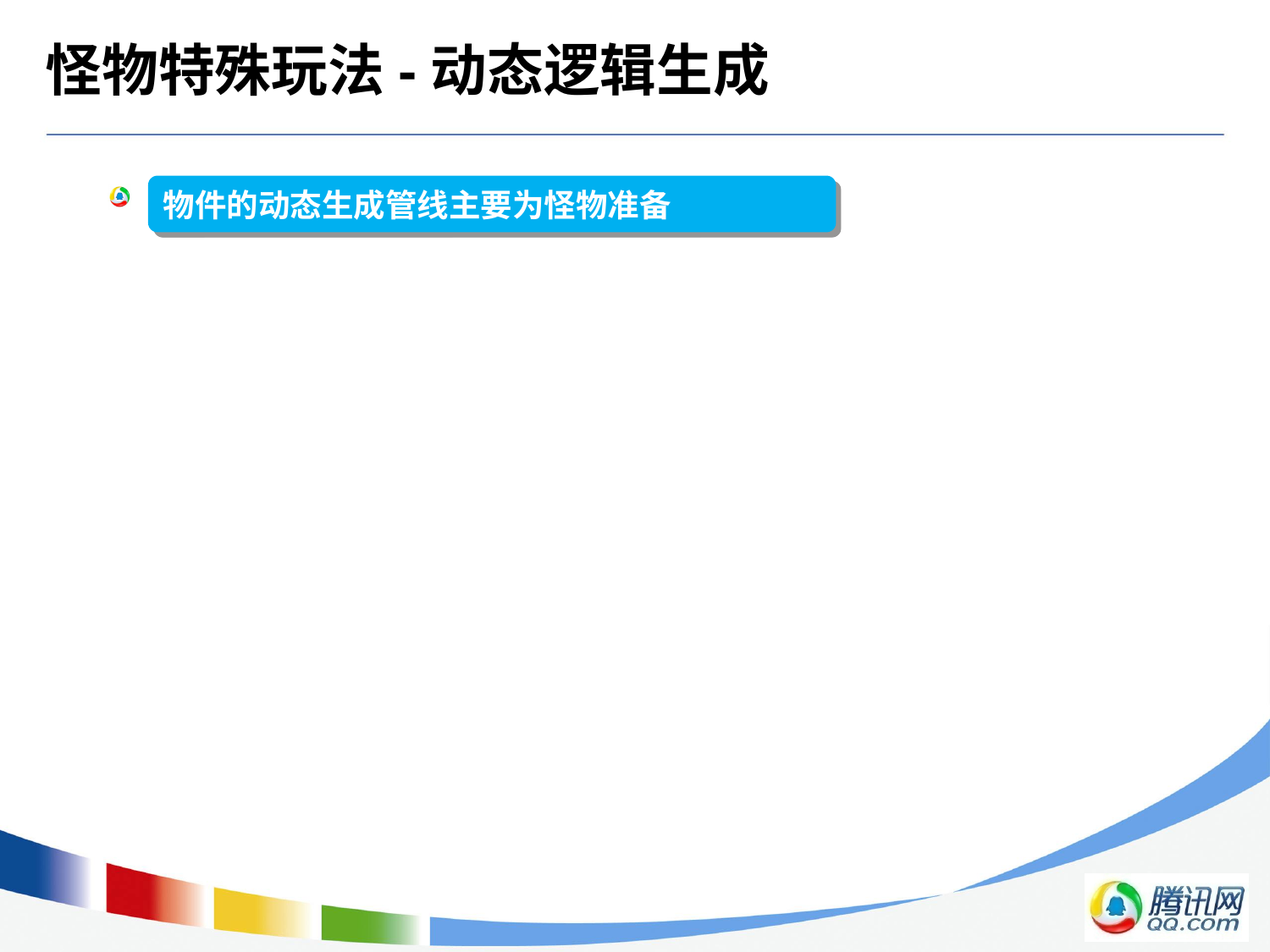

# 怪物特殊玩法-动态逻辑生成
 动态物件的开发流程优化

物件的动态生成管线主要为怪物准备